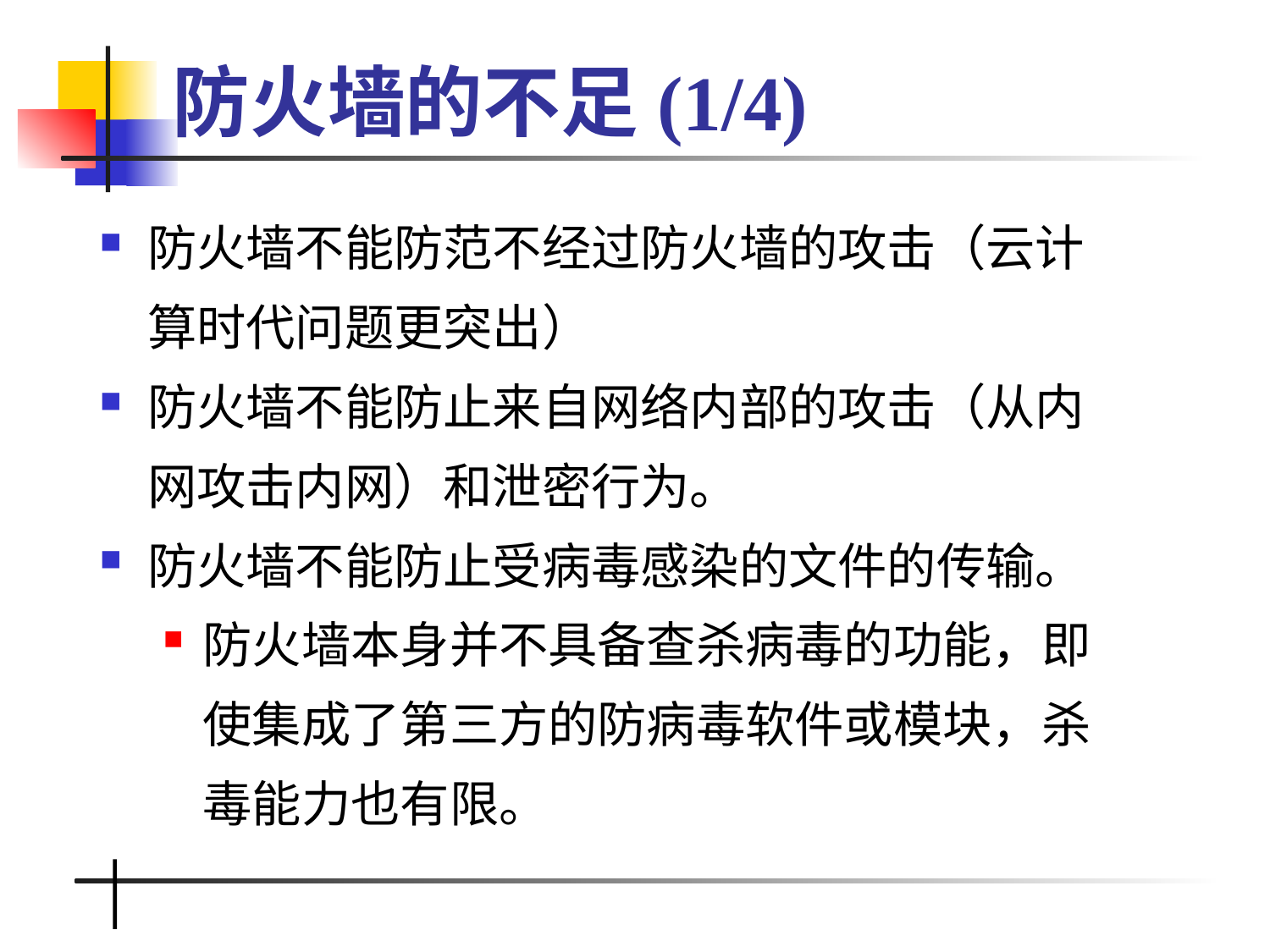

# 防火墙的不足(1/4)
防火墙不能防范不经过防火墙的攻击（云计算时代问题更突出）
防火墙不能防止来自网络内部的攻击（从内网攻击内网）和泄密行为。
防火墙不能防止受病毒感染的文件的传输。
防火墙本身并不具备查杀病毒的功能，即使集成了第三方的防病毒软件或模块，杀毒能力也有限。